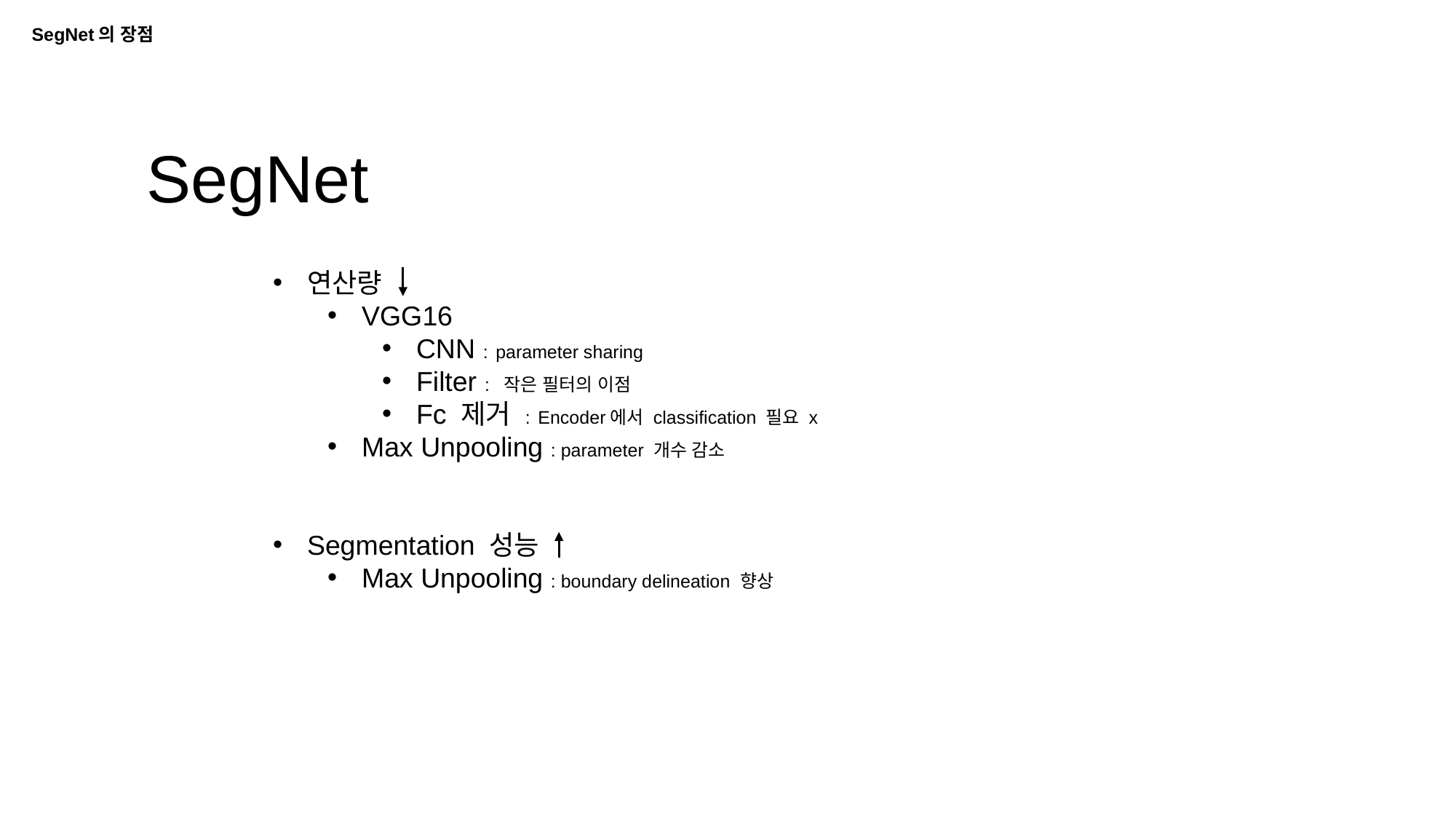

SegNet의 장점
SegNet
연산량
VGG16
CNN : parameter sharing
Filter : 작은 필터의 이점
Fc 제거 : Encoder에서 classification 필요 x
Max Unpooling : parameter 개수 감소

Segmentation 성능
Max Unpooling : boundary delineation 향상